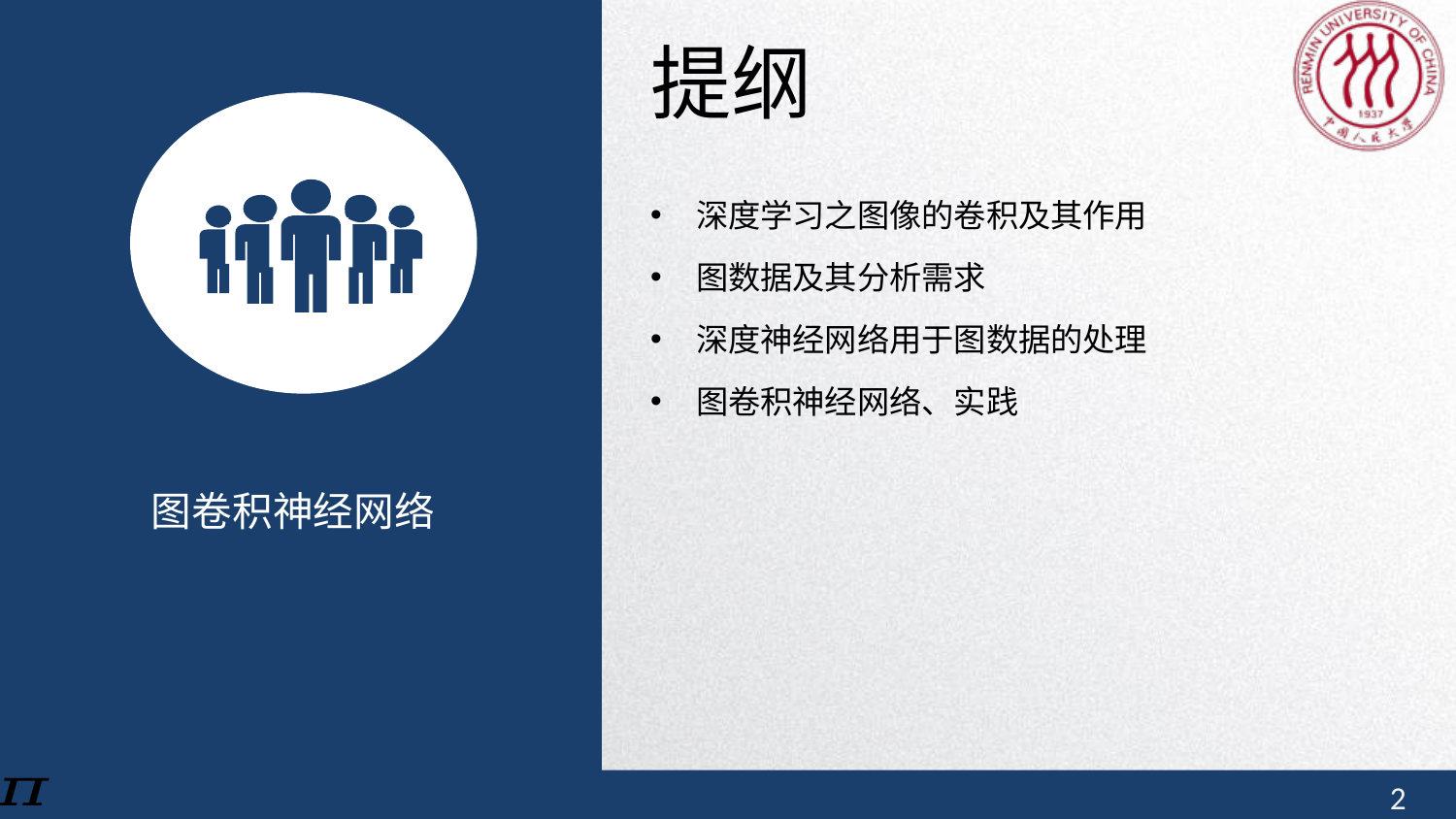

提纲

深度学习之图像的卷积及其作用
图数据及其分析需求
深度神经网络用于图数据的处理
图卷积神经网络、实践
图卷积神经网络